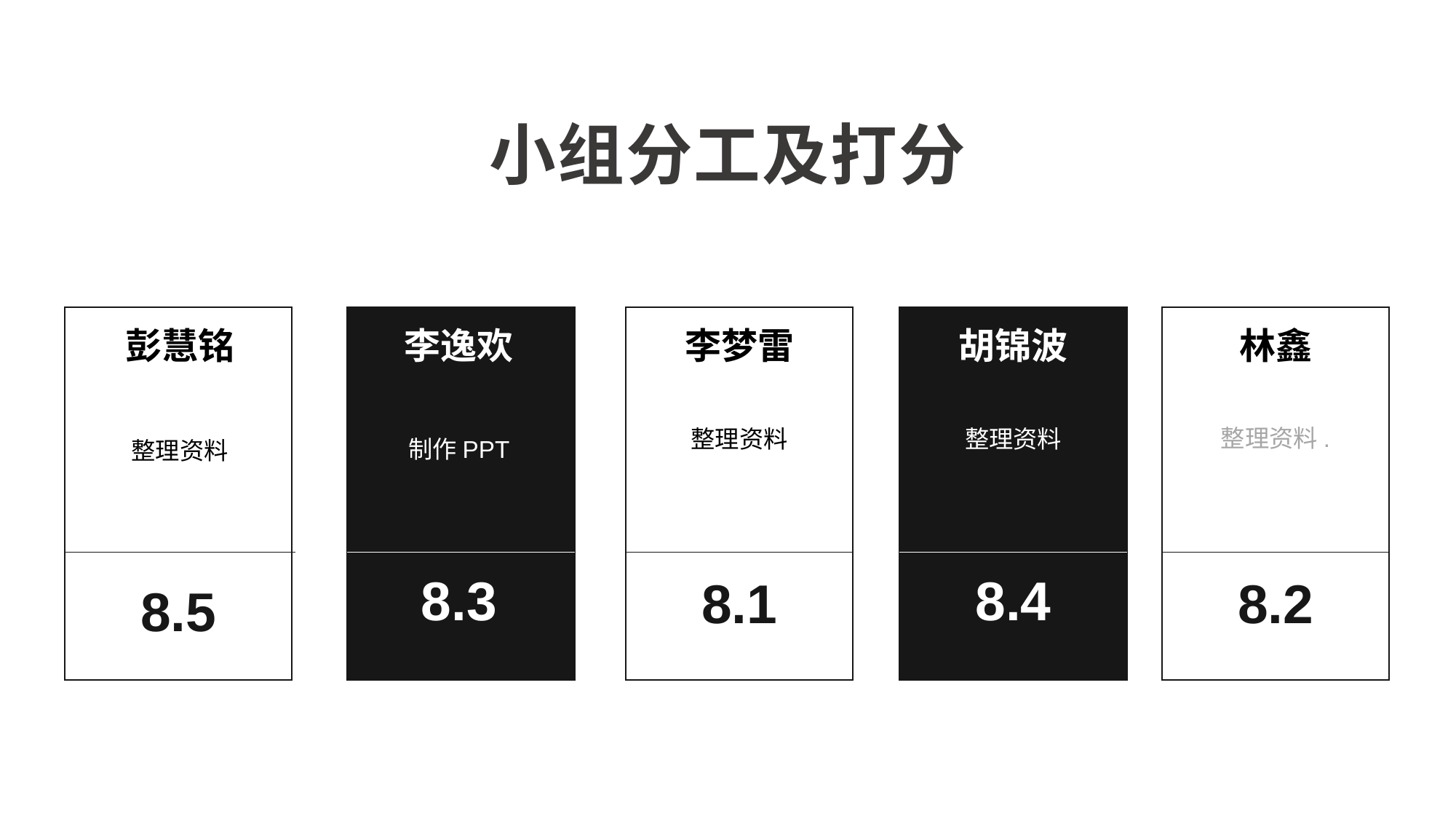

小组分工及打分

v

v

彭慧铭

整理资料
李梦雷

整理资料
胡锦波

整理资料
林鑫

整理资料.
李逸欢

制作PPT
8.3
8.4
8.1
8.2
8.5